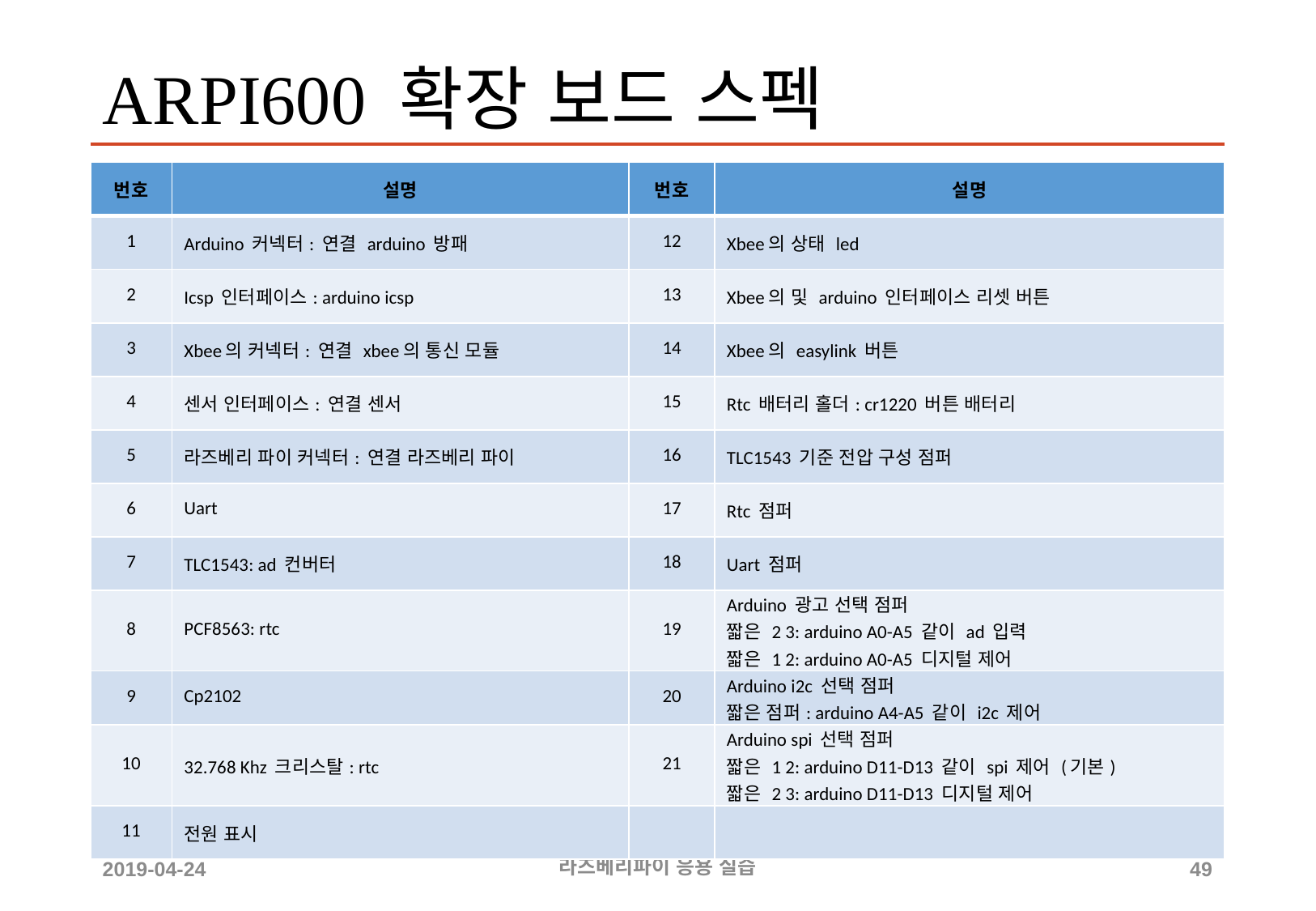

# ARPI600 확장 보드 스펙
| 번호 | 설명 | 번호 | 설명 |
| --- | --- | --- | --- |
| 1 | Arduino 커넥터: 연결 arduino 방패 | 12 | Xbee의 상태 led |
| 2 | Icsp 인터페이스: arduino icsp | 13 | Xbee의 및 arduino 인터페이스 리셋 버튼 |
| 3 | Xbee의 커넥터: 연결 xbee의 통신 모듈 | 14 | Xbee의 easylink 버튼 |
| 4 | 센서 인터페이스: 연결 센서 | 15 | Rtc 배터리 홀더: cr1220 버튼 배터리 |
| 5 | 라즈베리 파이 커넥터: 연결 라즈베리 파이 | 16 | TLC1543 기준 전압 구성 점퍼 |
| 6 | Uart | 17 | Rtc 점퍼 |
| 7 | TLC1543: ad 컨버터 | 18 | Uart 점퍼 |
| 8 | PCF8563: rtc | 19 | Arduino 광고 선택 점퍼 짧은 2 3: arduino A0-A5 같이 ad 입력 짧은 1 2: arduino A0-A5 디지털 제어 |
| 9 | Cp2102 | 20 | Arduino i2c 선택 점퍼 짧은 점퍼: arduino A4-A5 같이 i2c 제어 |
| 10 | 32.768 Khz 크리스탈: rtc | 21 | Arduino spi 선택 점퍼 짧은 1 2: arduino D11-D13 같이 spi 제어 (기본) 짧은 2 3: arduino D11-D13 디지털 제어 |
| 11 | 전원 표시 |  |  |
2019-04-24
라즈베리파이 응용 실습
49